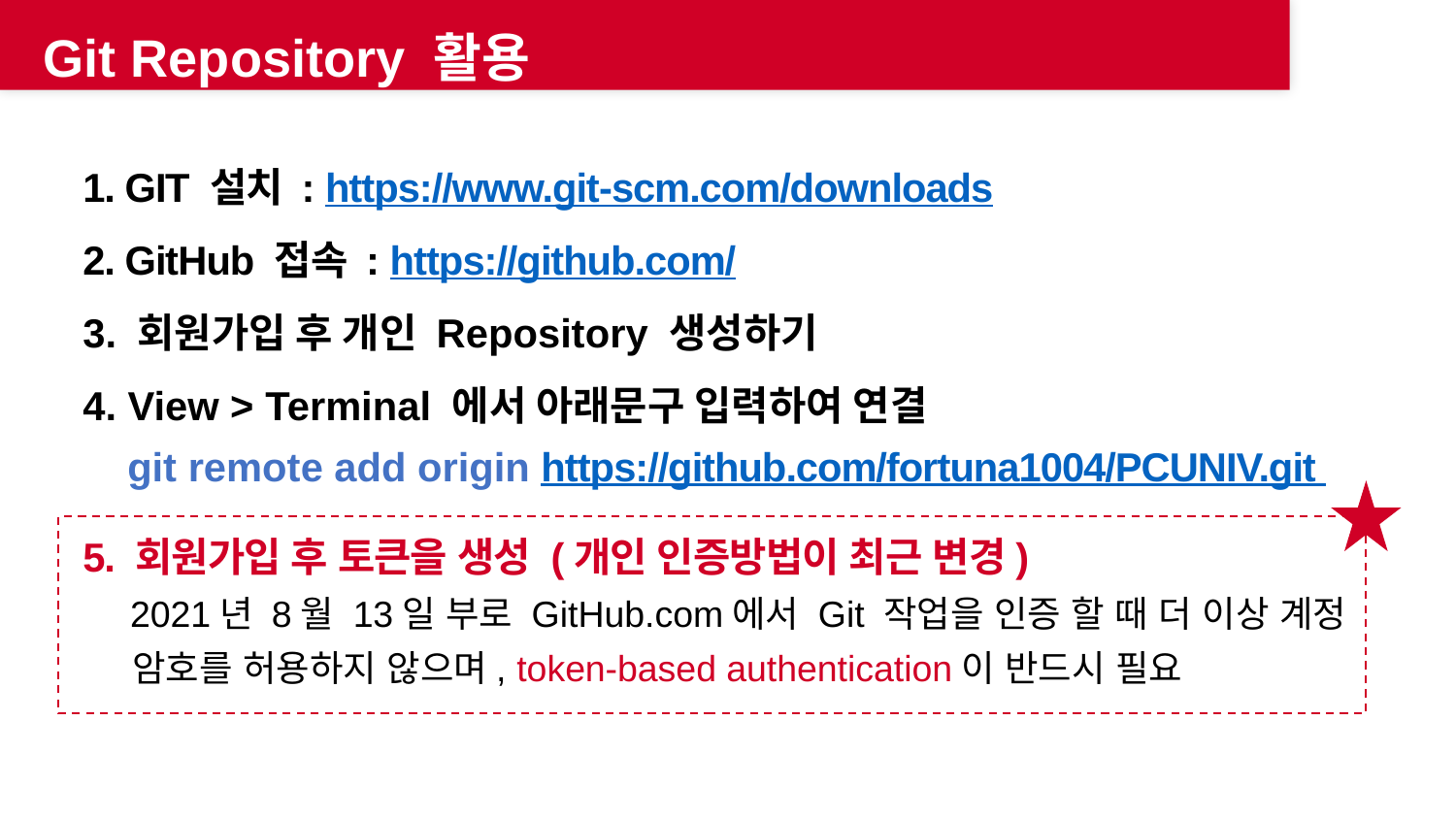

Git Repository 활용
1. GIT 설치 : https://www.git-scm.com/downloads
2. GitHub 접속 : https://github.com/
3. 회원가입 후 개인 Repository 생성하기
4. View > Terminal 에서 아래문구 입력하여 연결
    git remote add origin https://github.com/fortuna1004/PCUNIV.git
5. 회원가입 후 토큰을 생성 (개인 인증방법이 최근 변경)
     2021년 8월 13일 부로 GitHub.com에서 Git 작업을 인증 할 때 더 이상 계정
    암호를 허용하지 않으며, token-based authentication이 반드시 필요